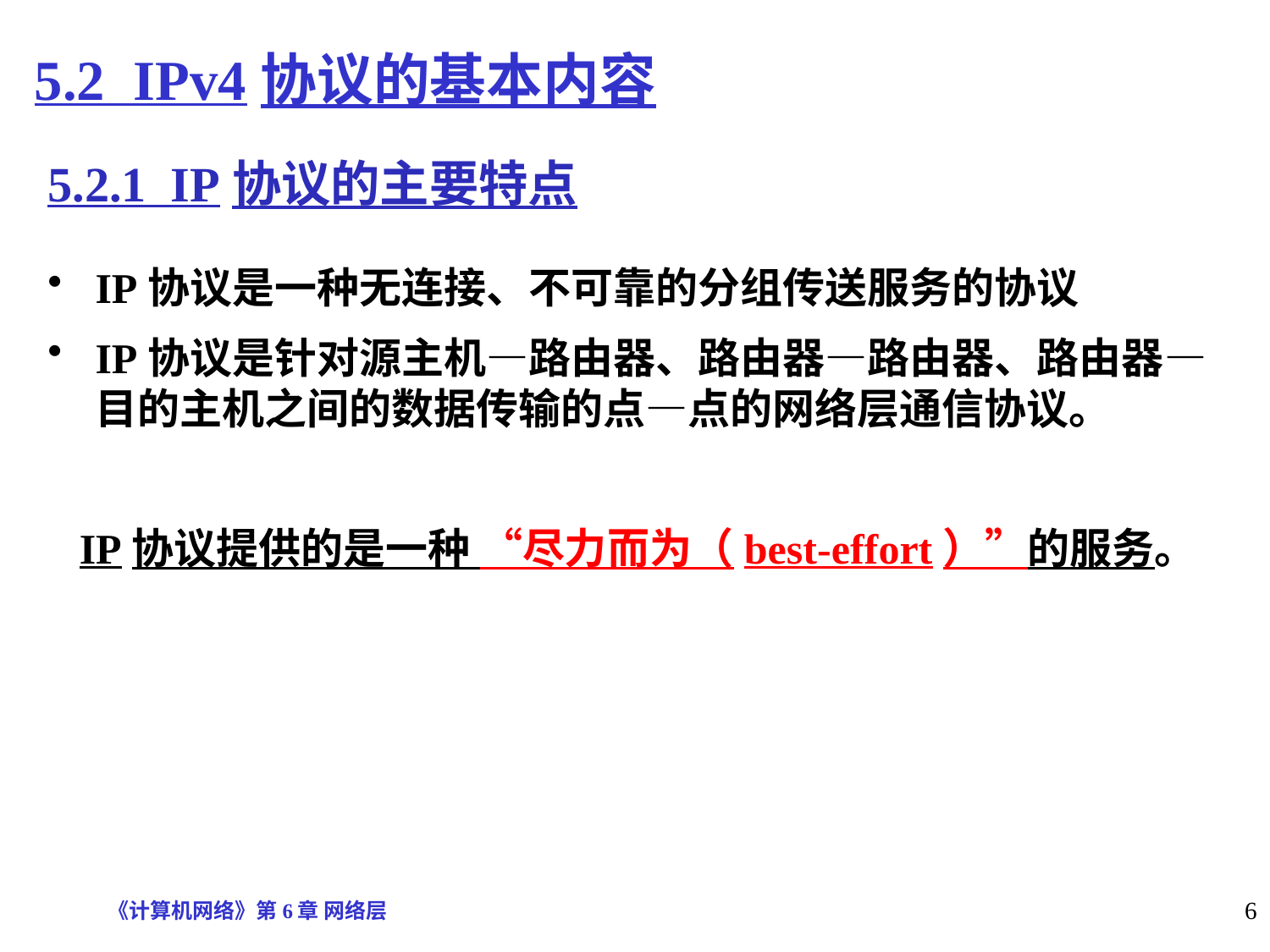

# 5.2  IPv4协议的基本内容
5.2.1  IP协议的主要特点

IP协议是一种无连接、不可靠的分组传送服务的协议
IP协议是针对源主机—路由器、路由器—路由器、路由器—目的主机之间的数据传输的点—点的网络层通信协议。

   IP协议提供的是一种 “尽力而为（best-effort）”的服务。

《计算机网络》第6章 网络层
6